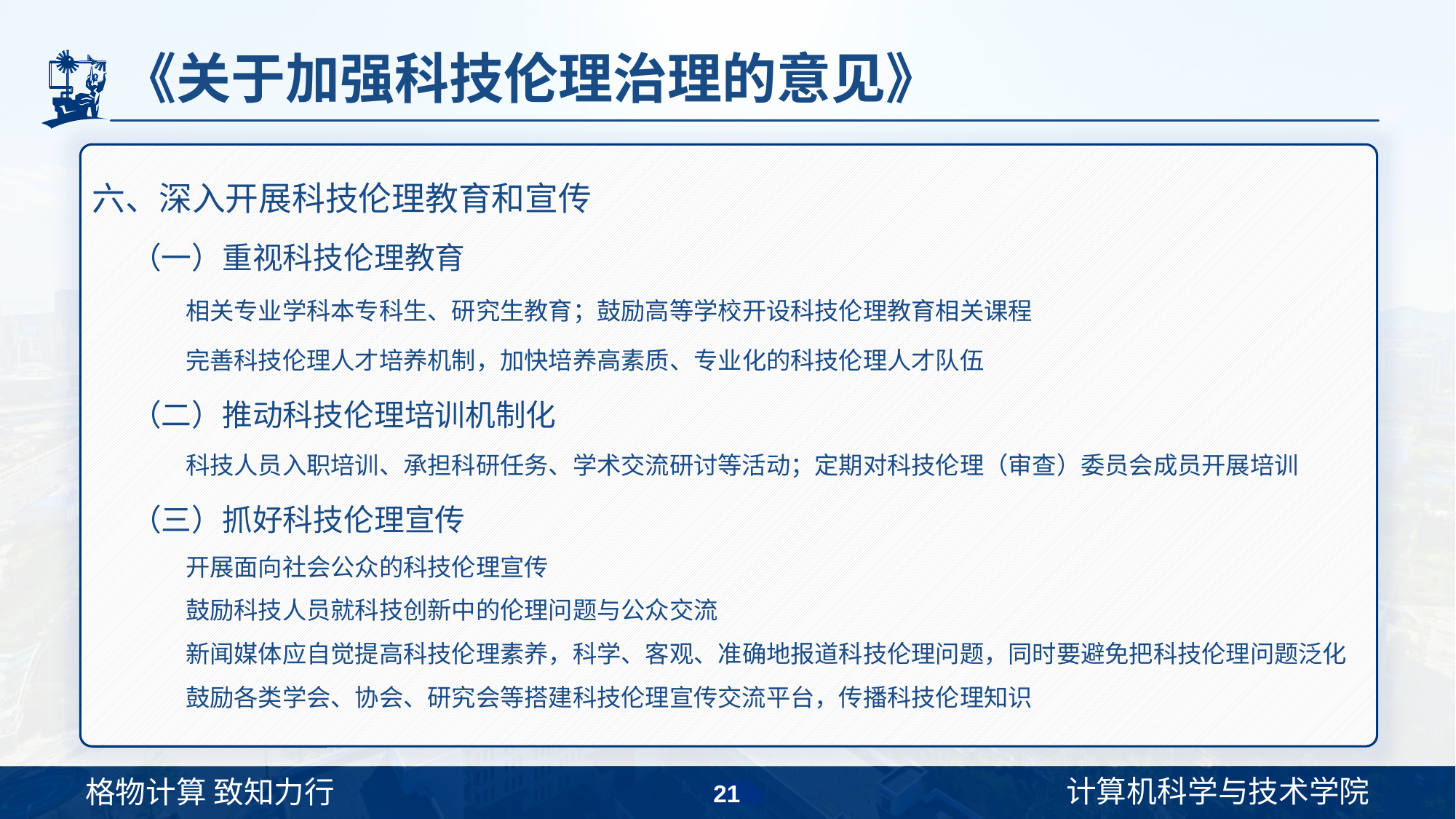

# 《关于加强科技伦理治理的意见》
六、深入开展科技伦理教育和宣传
（一）重视科技伦理教育
相关专业学科本专科生、研究生教育；鼓励高等学校开设科技伦理教育相关课程
完善科技伦理人才培养机制，加快培养高素质、专业化的科技伦理人才队伍
（二）推动科技伦理培训机制化
科技人员入职培训、承担科研任务、学术交流研讨等活动；定期对科技伦理（审查）委员会成员开展培训
（三）抓好科技伦理宣传
开展面向社会公众的科技伦理宣传
鼓励科技人员就科技创新中的伦理问题与公众交流
新闻媒体应自觉提高科技伦理素养，科学、客观、准确地报道科技伦理问题，同时要避免把科技伦理问题泛化
鼓励各类学会、协会、研究会等搭建科技伦理宣传交流平台，传播科技伦理知识
21